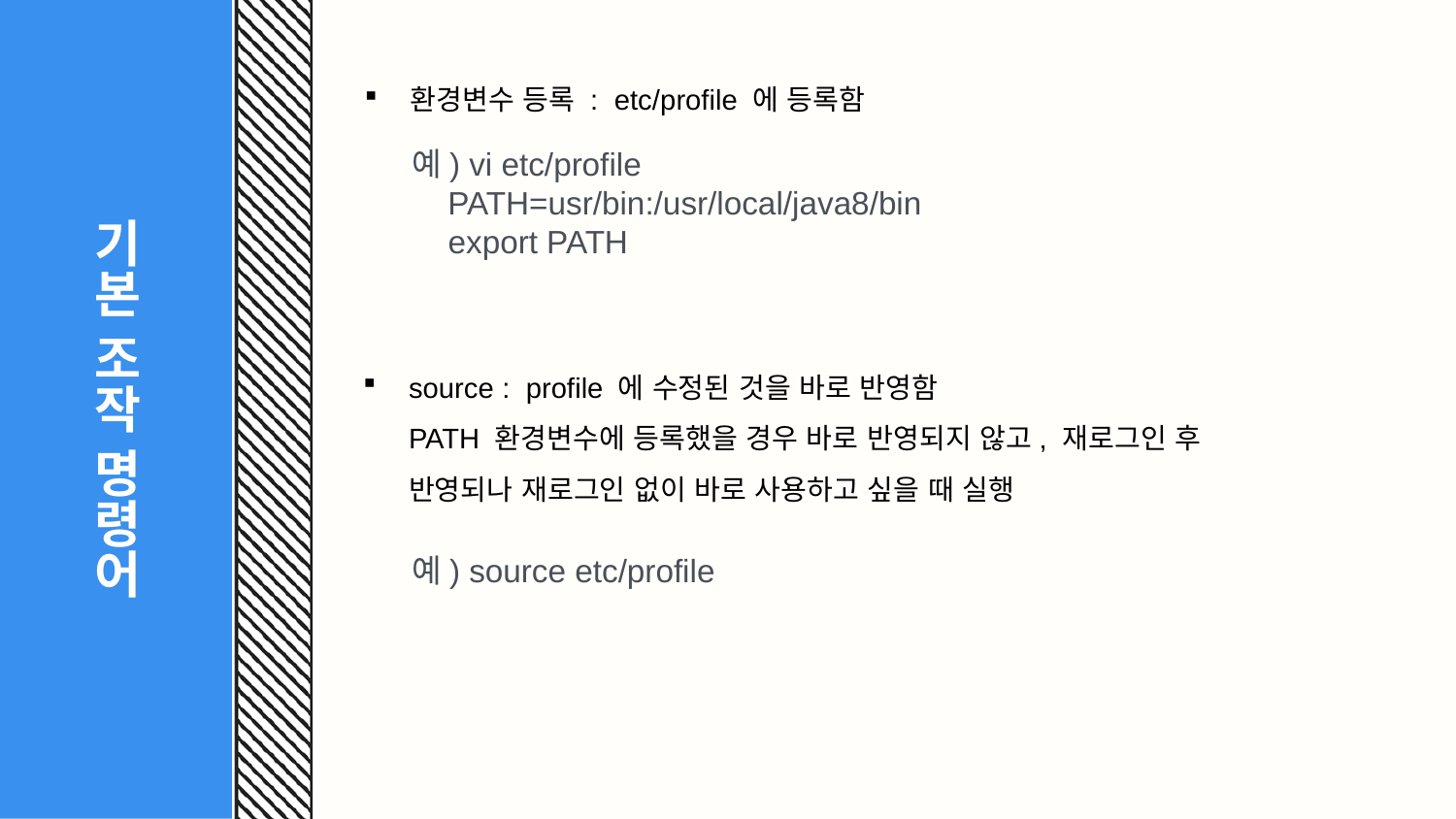

# 기본 조작 명령어
환경변수 등록 :  etc/profile 에 등록함
예) vi etc/profile
    PATH=usr/bin:/usr/local/java8/bin
    export PATH
source :  profile 에 수정된 것을 바로 반영함
PATH 환경변수에 등록했을 경우 바로 반영되지 않고, 재로그인 후 반영되나 재로그인 없이 바로 사용하고 싶을 때 실행
예) source etc/profile